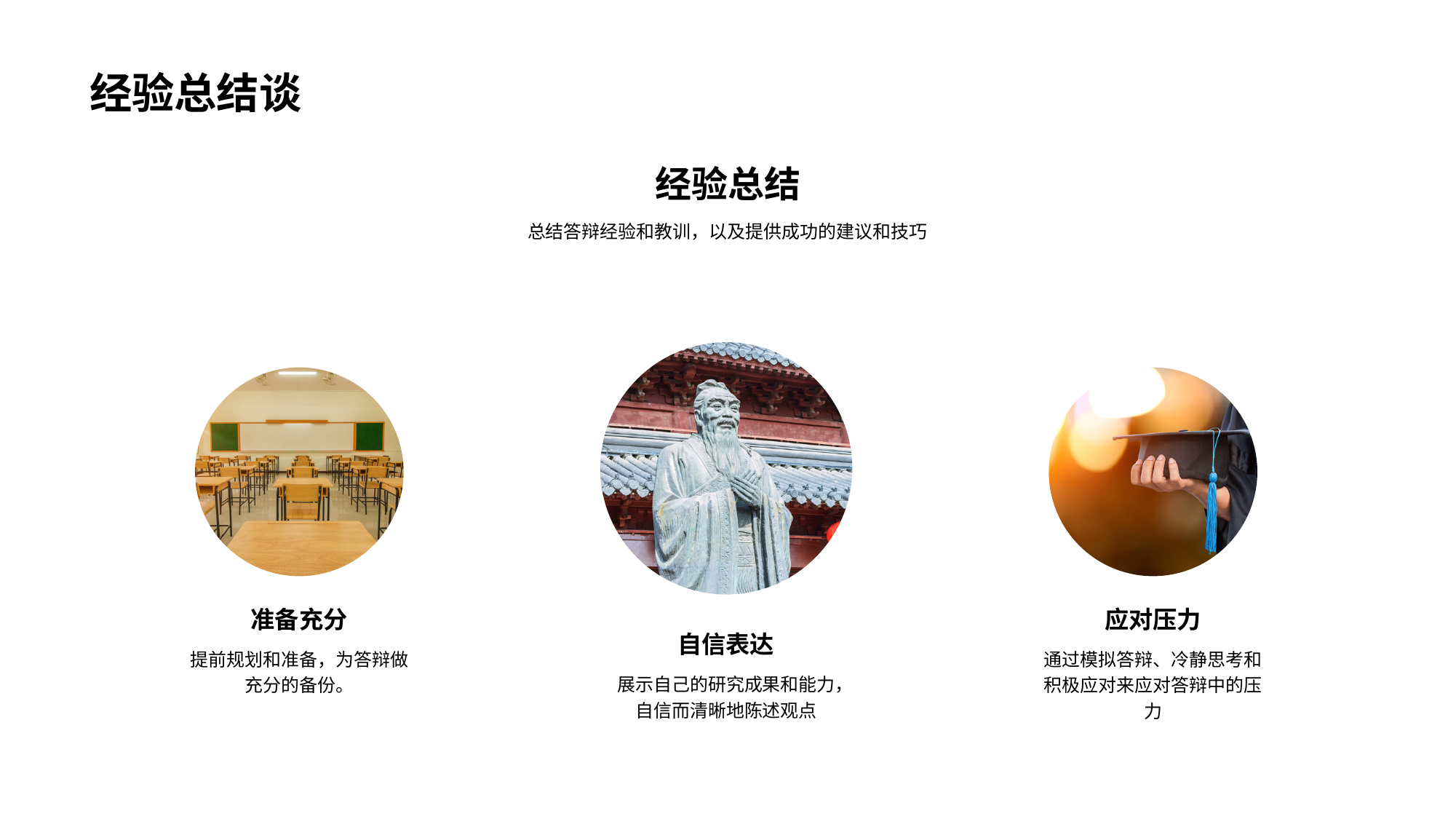

# 经验总结谈
经验总结
总结答辩经验和教训，以及提供成功的建议和技巧

自信表达
展示自己的研究成果和能力，自信而清晰地陈述观点

准备充分
提前规划和准备，为答辩做充分的备份。

应对压力
通过模拟答辩、冷静思考和积极应对来应对答辩中的压力